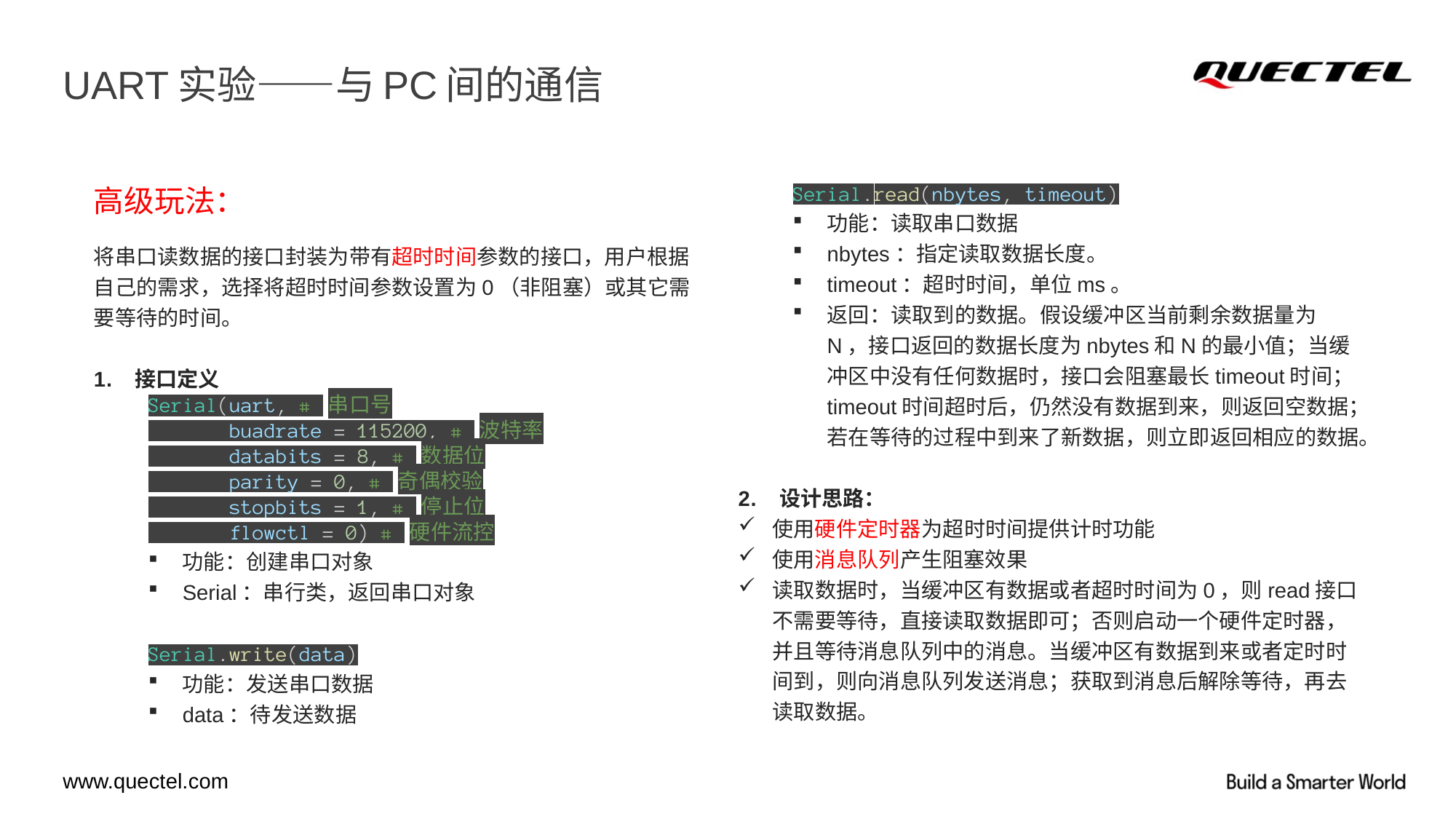

# UART实验——与PC间的通信
高级玩法：
将串口读数据的接口封装为带有超时时间参数的接口，用户根据自己的需求，选择将超时时间参数设置为0（非阻塞）或其它需要等待的时间。

接口定义
Serial(uart, # 串口号
       buadrate = 115200, # 波特率
       databits = 8, # 数据位
       parity = 0, # 奇偶校验
       stopbits = 1, # 停止位
       flowctl = 0) # 硬件流控
功能：创建串口对象
Serial：串行类，返回串口对象

Serial.write(data)
功能：发送串口数据
data：待发送数据
Serial.read(nbytes, timeout)
功能：读取串口数据
nbytes：指定读取数据长度。
timeout：超时时间，单位ms。
返回：读取到的数据。假设缓冲区当前剩余数据量为N，接口返回的数据长度为nbytes和N的最小值；当缓冲区中没有任何数据时，接口会阻塞最长timeout时间；timeout时间超时后，仍然没有数据到来，则返回空数据；若在等待的过程中到来了新数据，则立即返回相应的数据。

设计思路：
使用硬件定时器为超时时间提供计时功能
使用消息队列产生阻塞效果
读取数据时，当缓冲区有数据或者超时时间为0，则read接口不需要等待，直接读取数据即可；否则启动一个硬件定时器，并且等待消息队列中的消息。当缓冲区有数据到来或者定时时间到，则向消息队列发送消息；获取到消息后解除等待，再去读取数据。